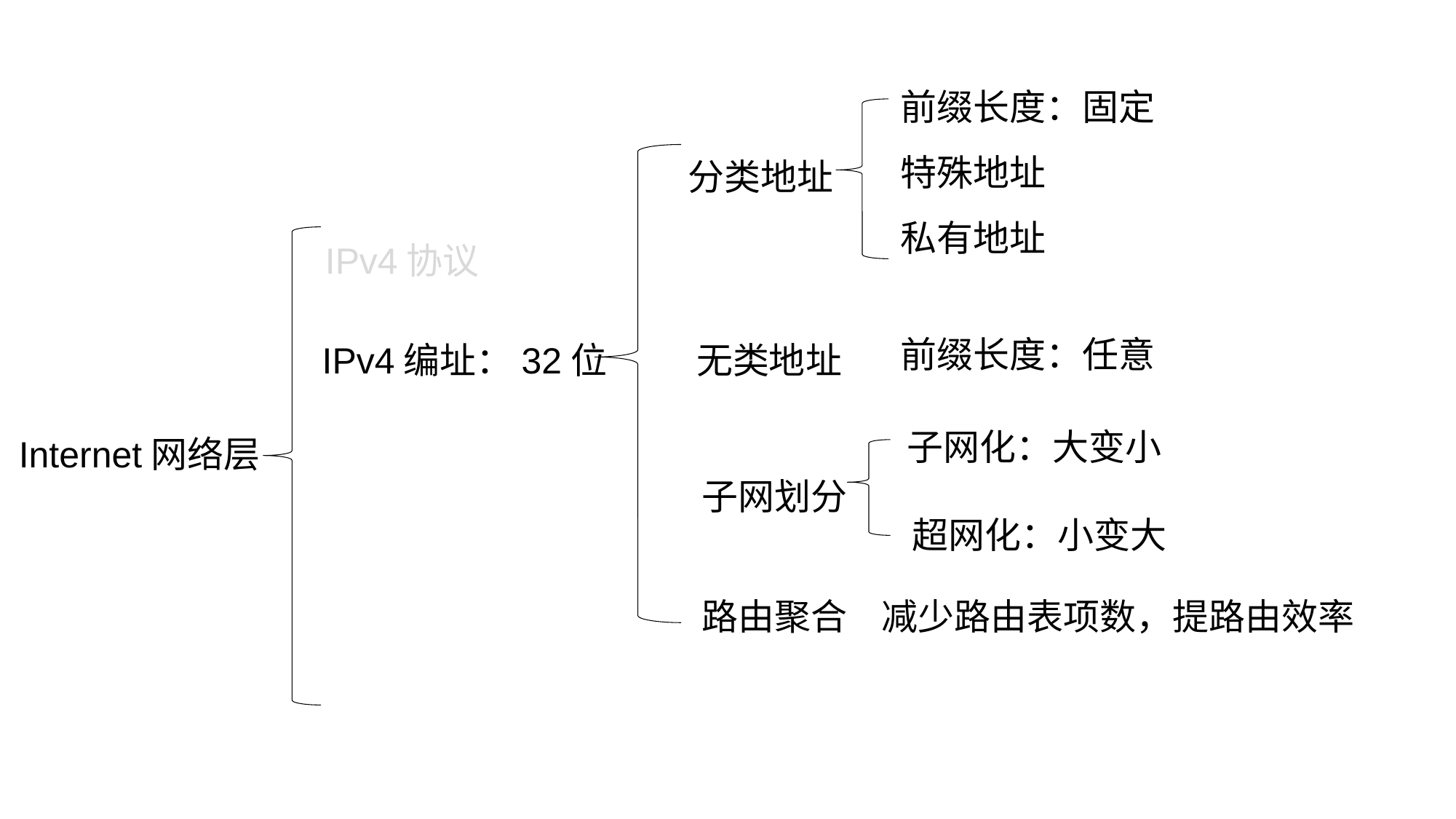

前缀长度：固定
特殊地址
私有地址

分类地址

IPv4协议

前缀长度：任意
IPv4编址：32位
无类地址
子网化：大变小
Internet网络层

子网划分
超网化：小变大
路由聚合
减少路由表项数，提路由效率